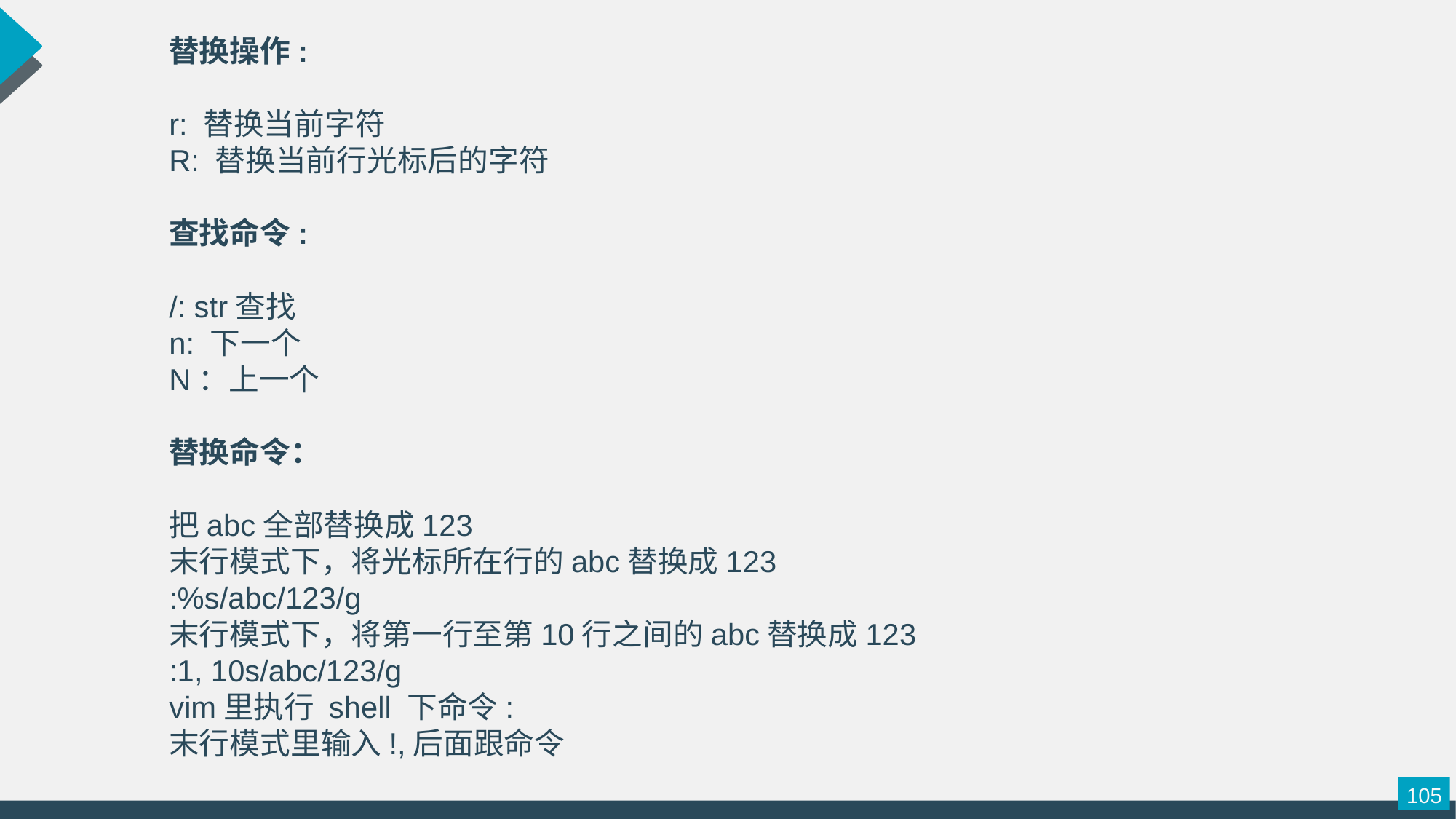

替换操作:

r: 替换当前字符
R: 替换当前行光标后的字符

查找命令:

/: str查找
n: 下一个
N：上一个

替换命令：

把abc全部替换成123
末行模式下，将光标所在行的abc替换成123
:%s/abc/123/g
末行模式下，将第一行至第10行之间的abc替换成123
:1, 10s/abc/123/g
vim里执行 shell 下命令:
末行模式里输入!,后面跟命令